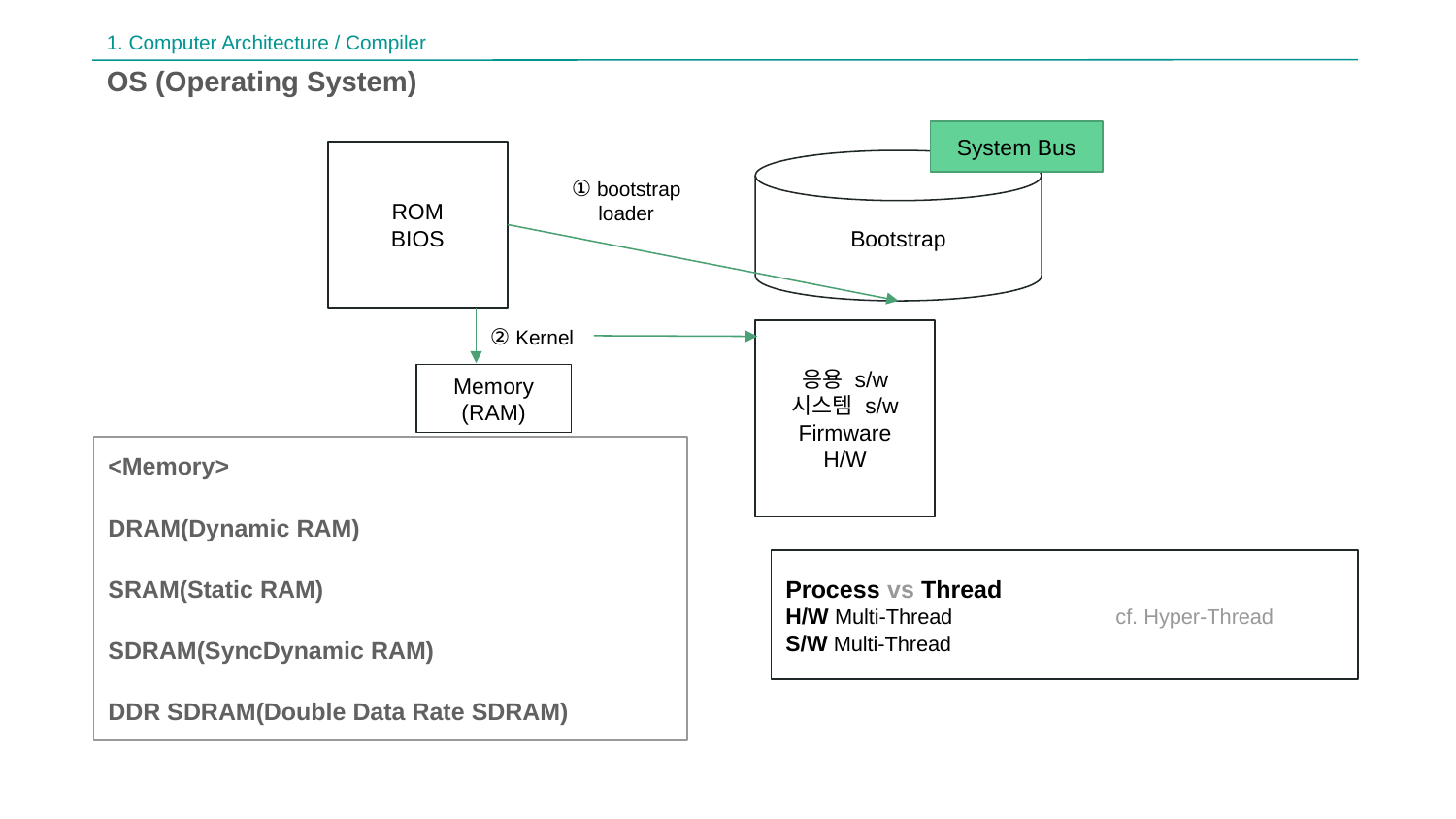

1. Computer Architecture / Compiler
OS (Operating System)

System Bus
ROM
BIOS
Bootstrap
① bootstrap
loader
② Kernel
응용 s/w
시스템 s/w
Firmware
H/W
Memory
(RAM)
<Memory>
DRAM(Dynamic RAM)
SRAM(Static RAM)
SDRAM(SyncDynamic RAM)
DDR SDRAM(Double Data Rate SDRAM)
Process vs Thread
H/W Multi-Thread                            cf. Hyper-Thread
S/W Multi-Thread